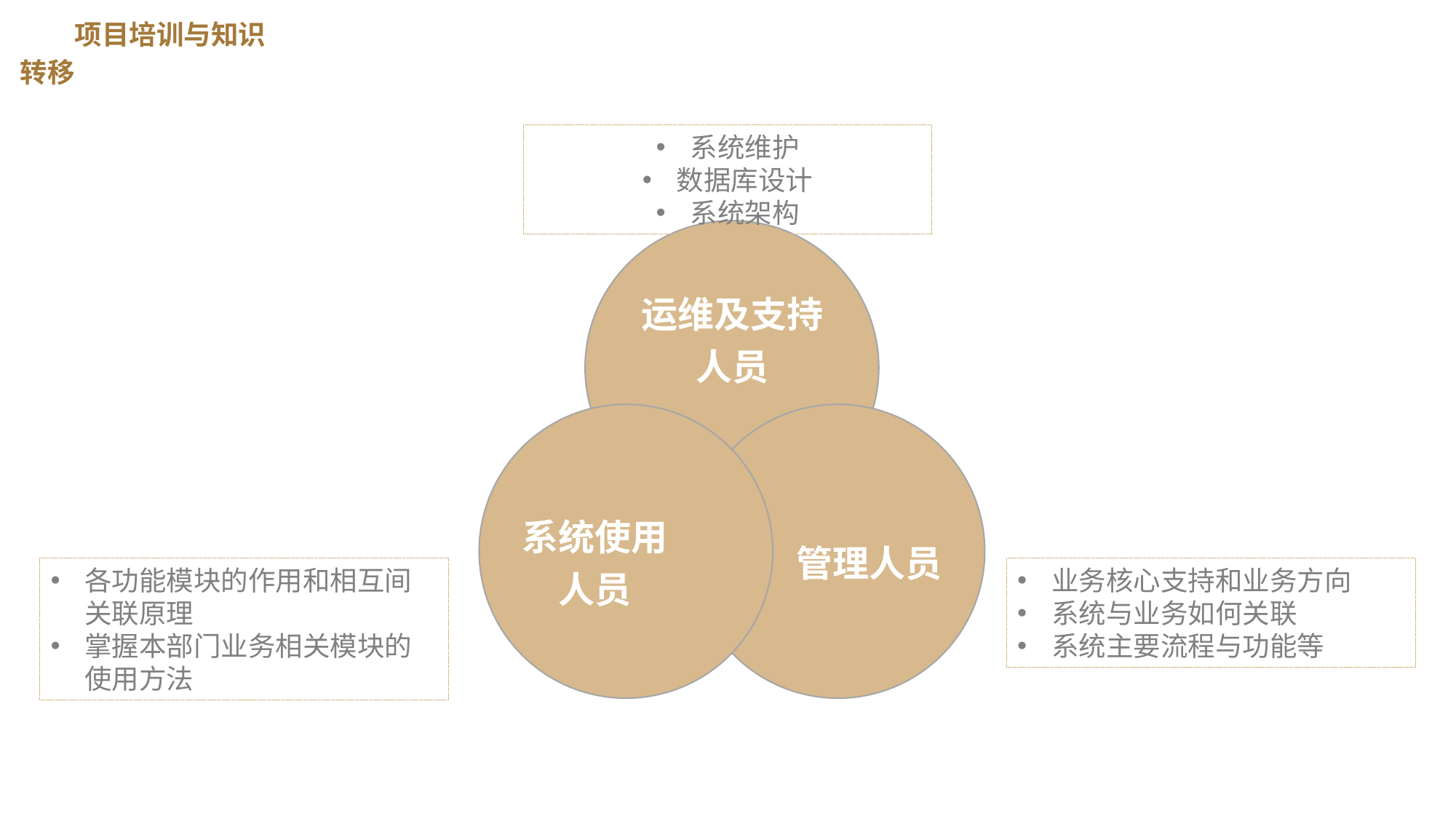

项目培训与知识转移
系统维护
数据库设计
系统架构
运维及支持人员
系统使用人员
管理人员
各功能模块的作用和相互间关联原理
掌握本部门业务相关模块的使用方法
业务核心支持和业务方向
系统与业务如何关联
系统主要流程与功能等